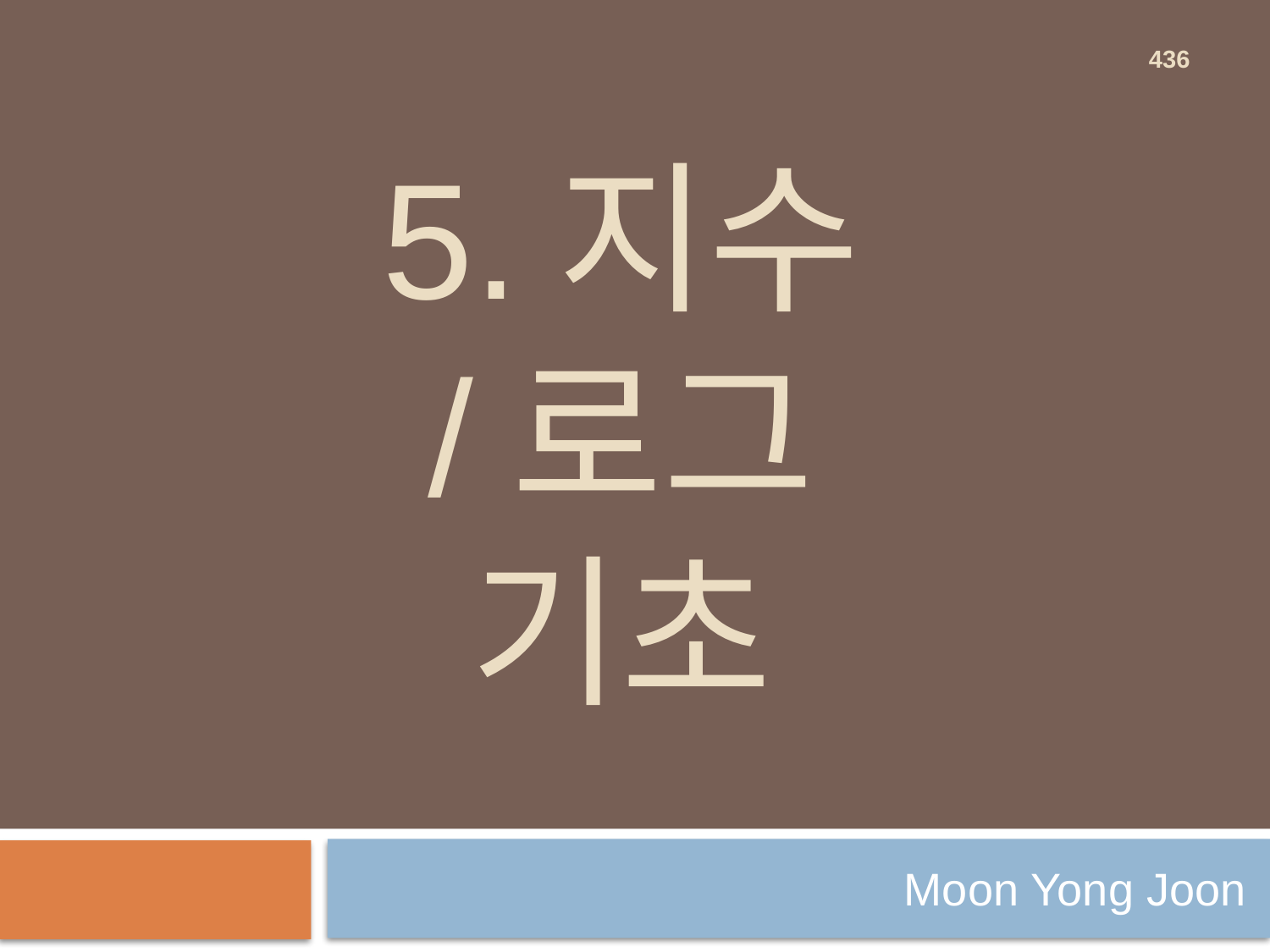

436
# 5.지수 /로그 기초
Moon Yong Joon